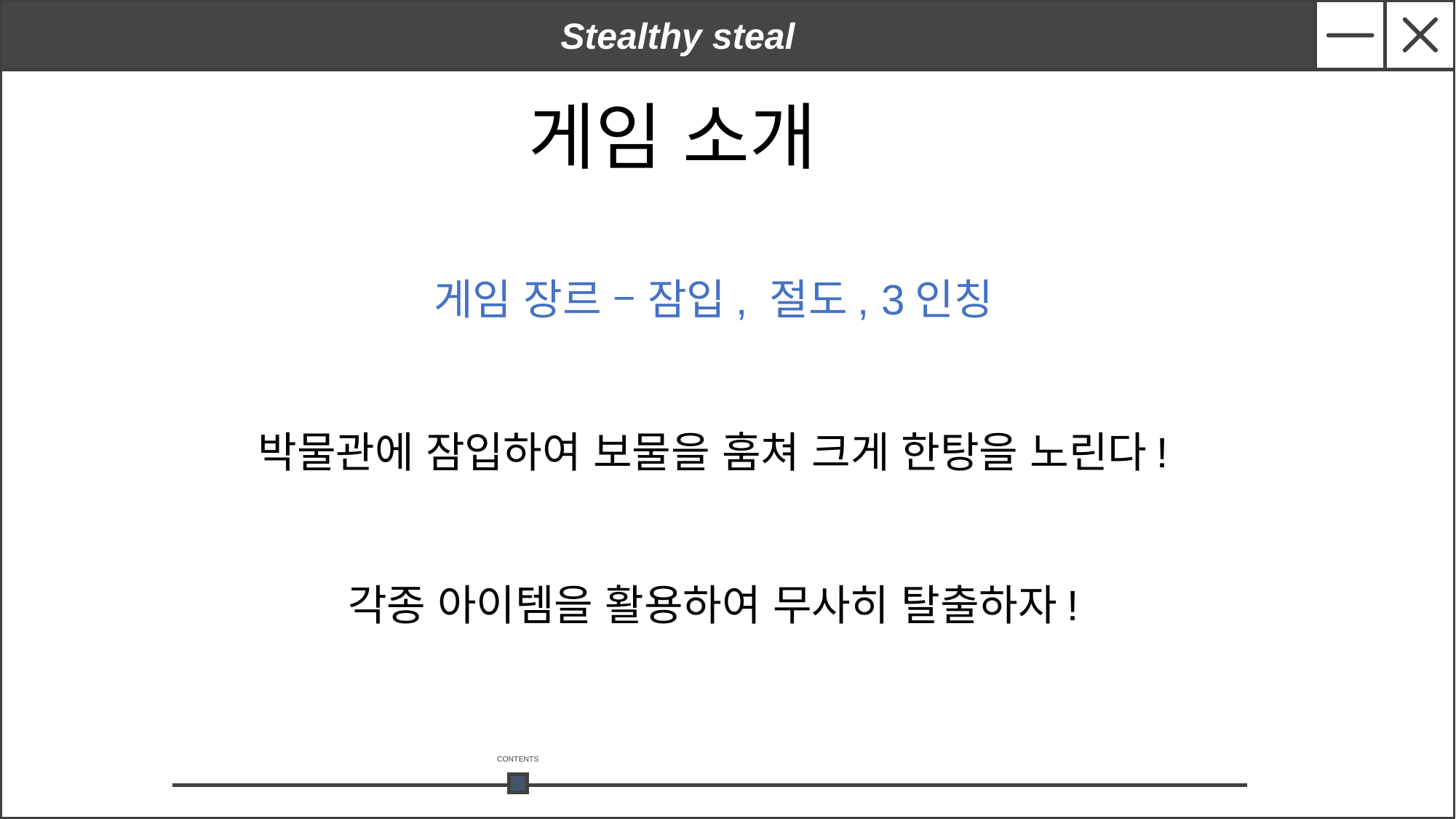

Stealthy steal

게임 소개
게임 장르 – 잠입, 절도, 3인칭

박물관에 잠입하여 보물을 훔쳐 크게 한탕을 노린다!

각종 아이템을 활용하여 무사히 탈출하자!
CONTENTS